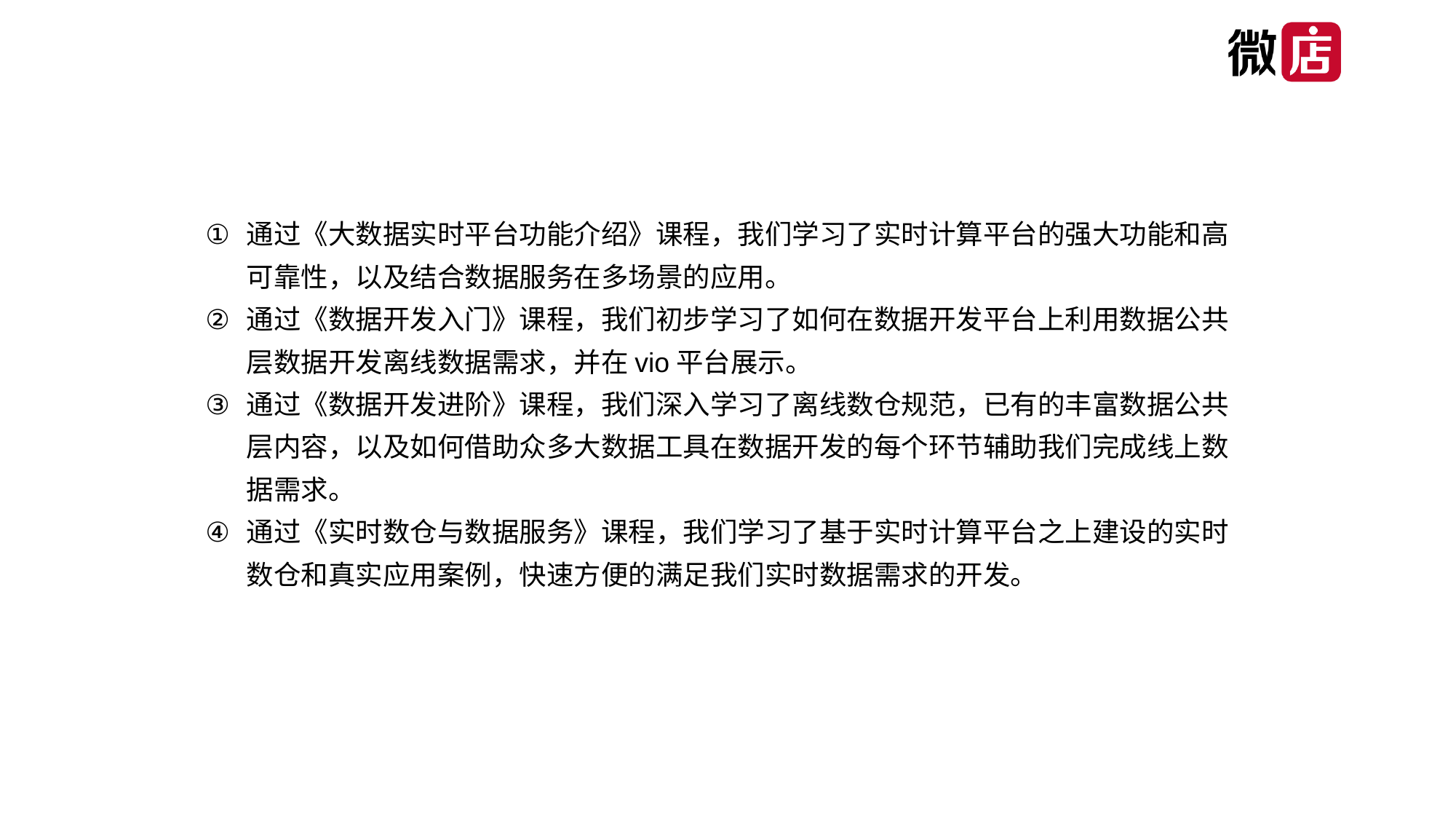

通过《大数据实时平台功能介绍》课程，我们学习了实时计算平台的强大功能和高可靠性，以及结合数据服务在多场景的应用。
通过《数据开发入门》课程，我们初步学习了如何在数据开发平台上利用数据公共层数据开发离线数据需求，并在vio平台展示。
通过《数据开发进阶》课程，我们深入学习了离线数仓规范，已有的丰富数据公共层内容，以及如何借助众多大数据工具在数据开发的每个环节辅助我们完成线上数据需求。
通过《实时数仓与数据服务》课程，我们学习了基于实时计算平台之上建设的实时数仓和真实应用案例，快速方便的满足我们实时数据需求的开发。